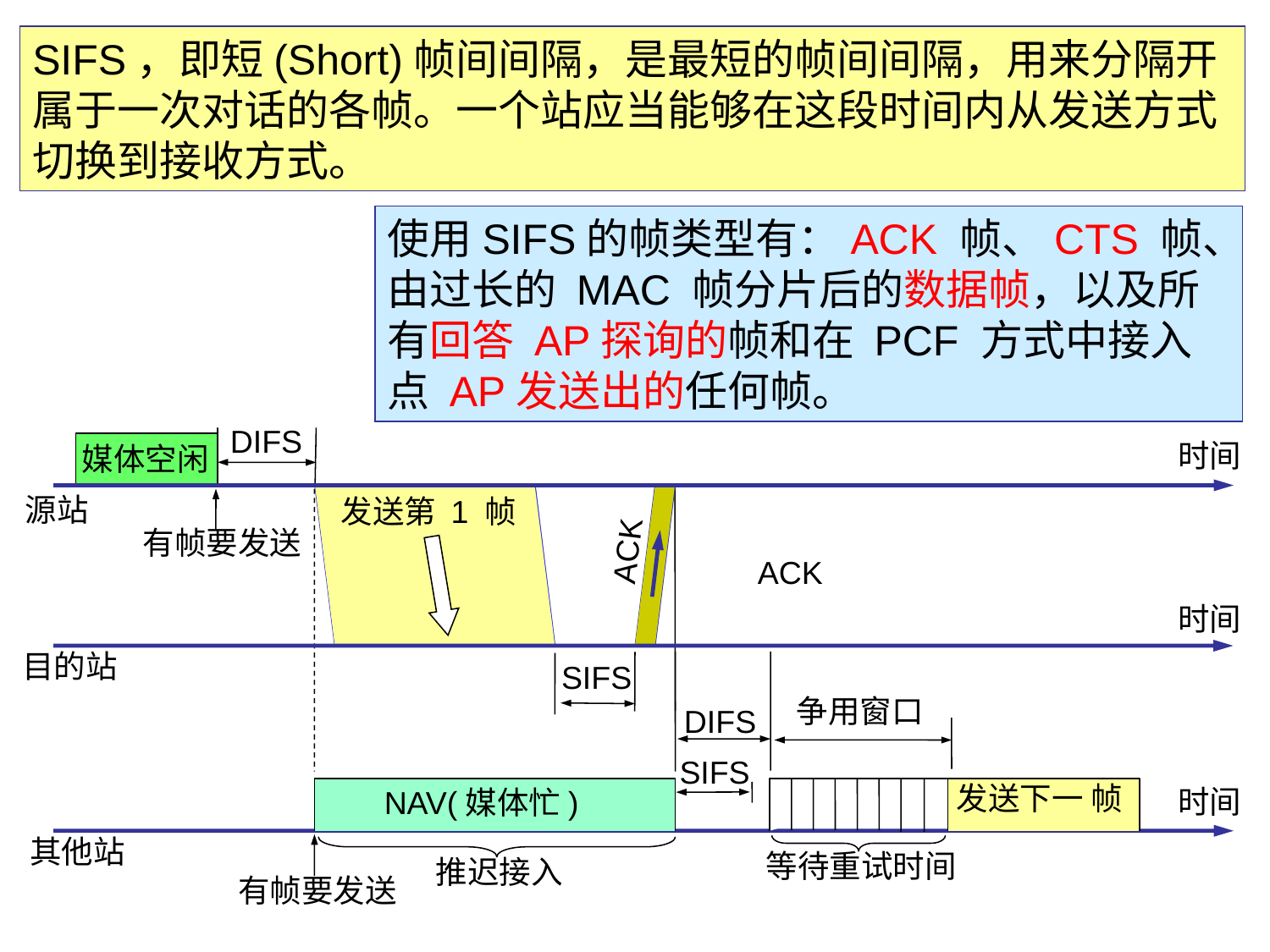

SIFS，即短(Short)帧间间隔，是最短的帧间间隔，用来分隔开属于一次对话的各帧。一个站应当能够在这段时间内从发送方式切换到接收方式。

# 三种帧间间隔
使用SIFS的帧类型有：ACK 帧、CTS 帧、由过长的 MAC 帧分片后的数据帧，以及所有回答 AP探询的帧和在 PCF 方式中接入点 AP发送出的任何帧。
DIFS

时间
媒体空闲

源站

发送第 1 帧

有帧要发送
ACK

ACK
时间
目的站

SIFS

争用窗口
DIFS

SIFS

发送下一 帧
时间
NAV(媒体忙)

 其他站

等待重试时间
推迟接入
有帧要发送